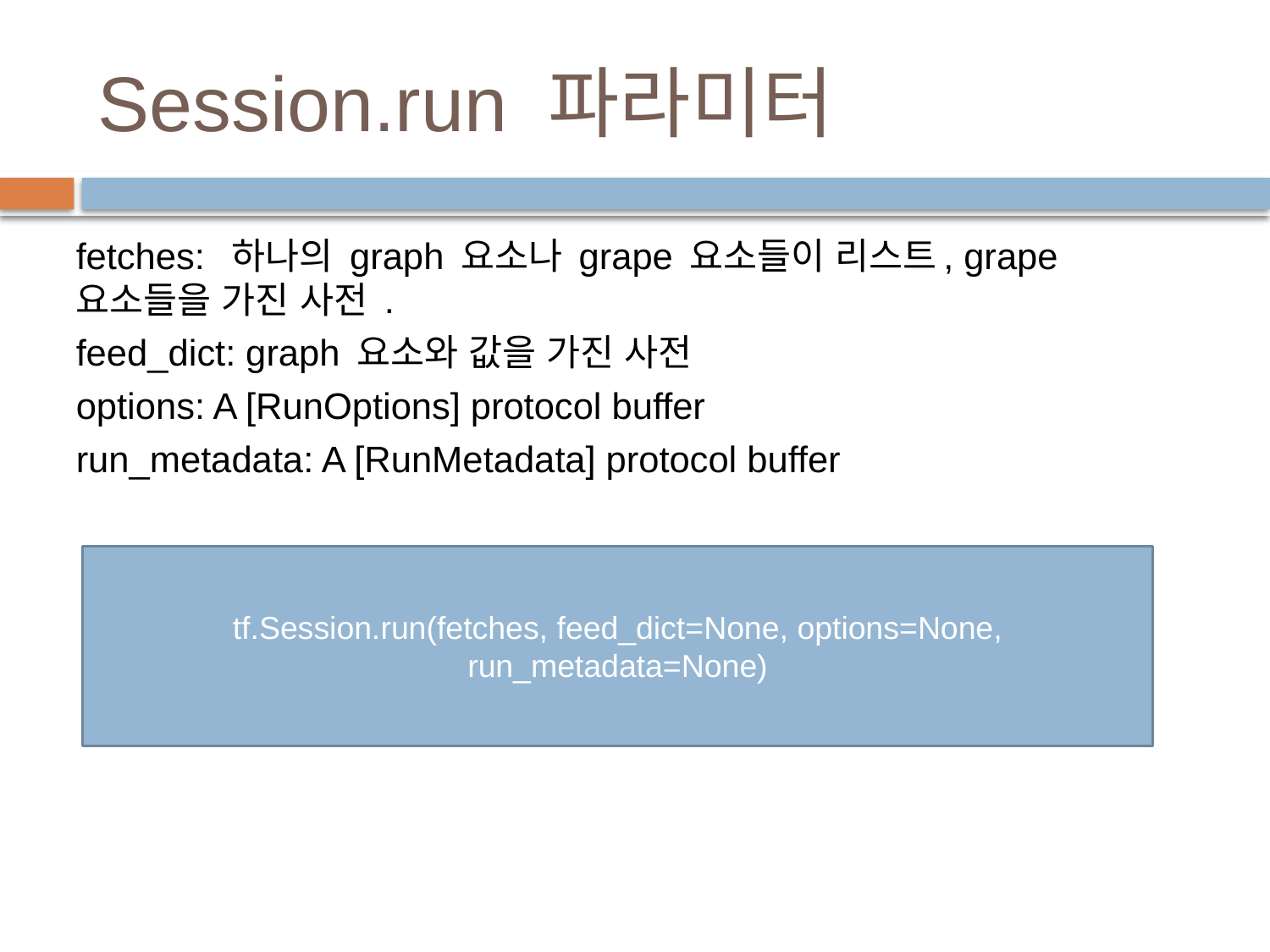

# Session.run 파라미터
fetches:  하나의 graph 요소나 grape 요소들이 리스트, grape 요소들을 가진 사전 .
feed_dict: graph 요소와 값을 가진 사전
options: A [RunOptions] protocol buffer
run_metadata: A [RunMetadata] protocol buffer
tf.Session.run(fetches, feed_dict=None, options=None, run_metadata=None)